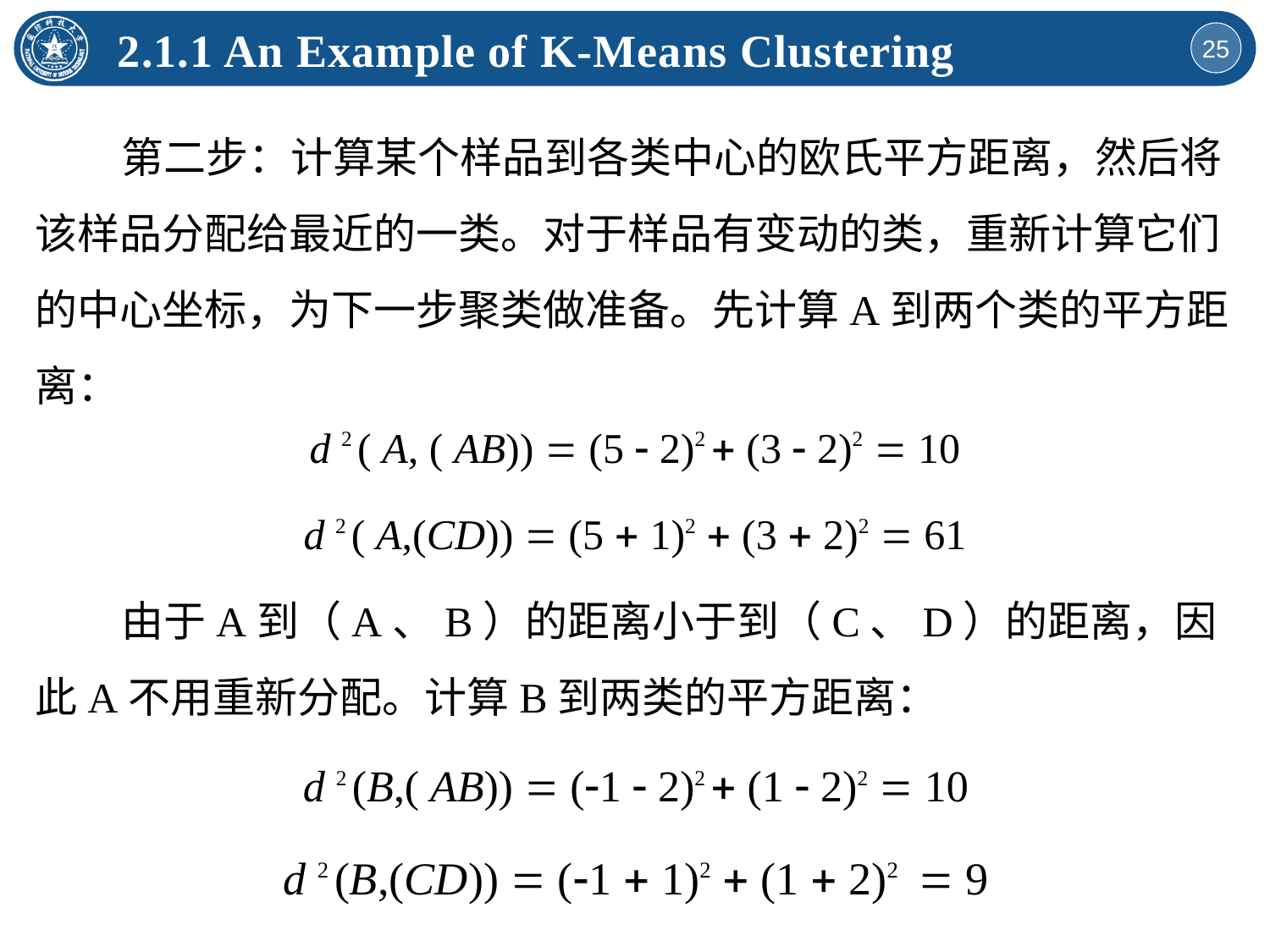

2.1.1 An Example of K-Means Clustering
        第二步：计算某个样品到各类中心的欧氏平方距离，然后将该样品分配给最近的一类。对于样品有变动的类，重新计算它们的中心坐标，为下一步聚类做准备。先计算A到两个类的平方距离：
d 2 ( A, ( AB)) = (5 − 2)2 + (3 − 2)2  = 10
d 2 ( A,(CD)) = (5 + 1)2  + (3 + 2)2  = 61
        由于A到（A、B）的距离小于到（C、D）的距离，因此A不用重新分配。计算B到两类的平方距离：
d 2 (B,( AB)) = (−1 − 2)2 + (1 − 2)2  = 10
d 2 (B,(CD)) = (−1 + 1)2  + (1 + 2)2	= 9